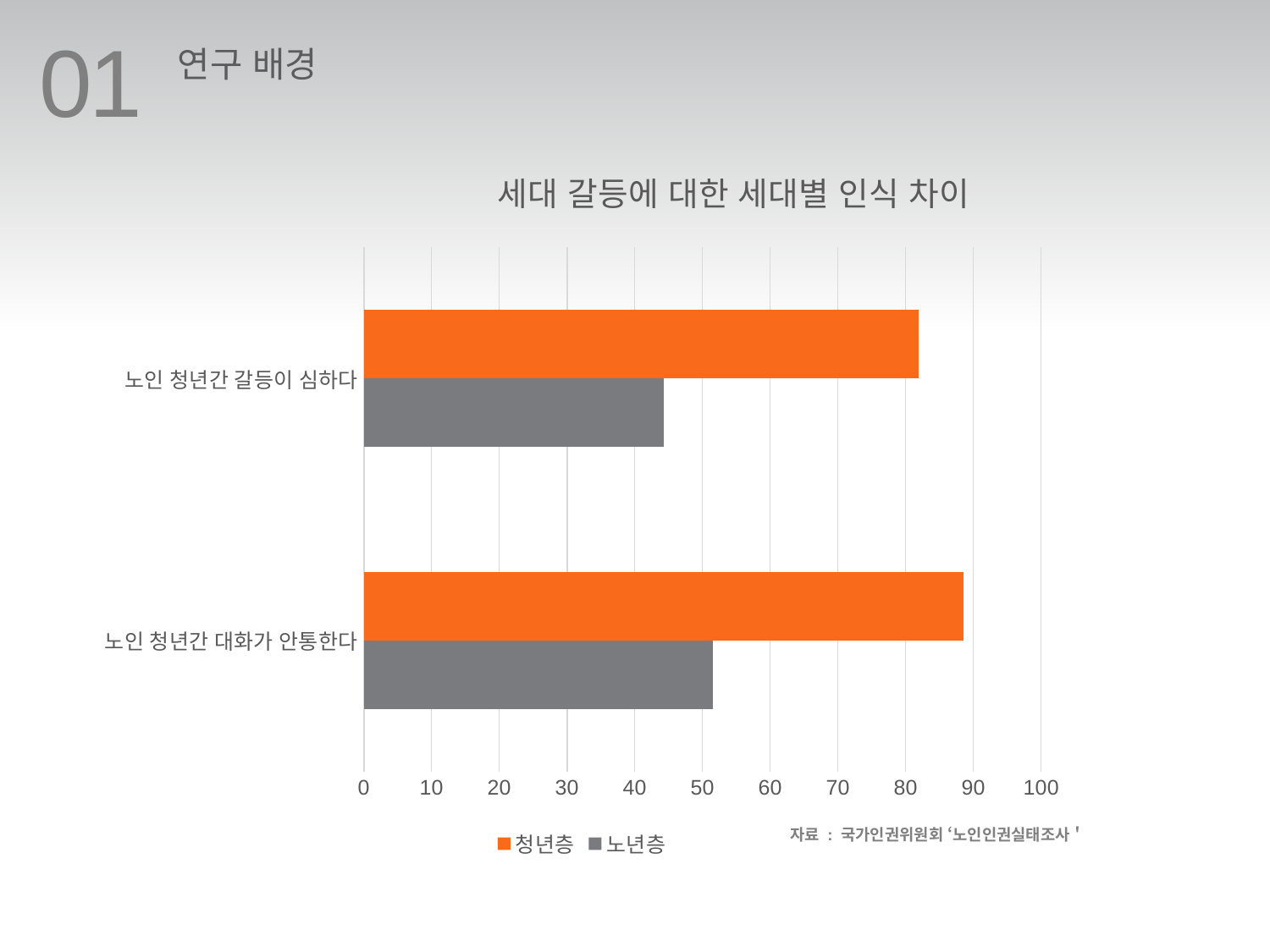

01
연구 배경

### Chart: 세대 갈등에 대한 세대별 인식 차이

| Category | 노년층 | 청년층 |
|---|---|---|
| 노인 청년간 대화가 안통한다 | 51.5 | 88.5 |
| 노인 청년간 갈등이 심하다 | 44.3 | 81.9 |
자료 : 국가인권위원회 ‘노인인권실태조사＇